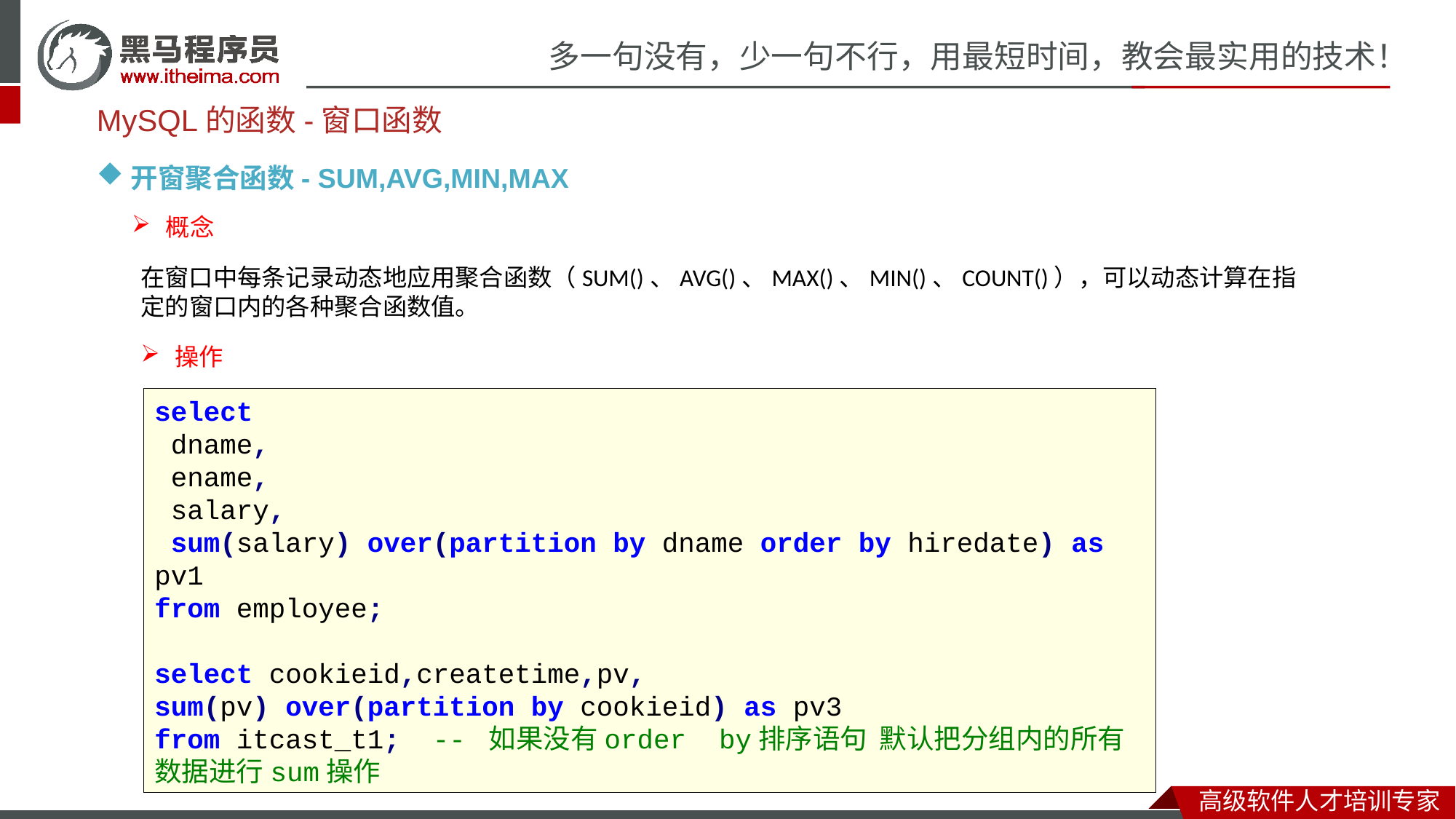

MySQL的函数-窗口函数
开窗聚合函数- SUM,AVG,MIN,MAX
概念
在窗口中每条记录动态地应用聚合函数（SUM()、AVG()、MAX()、MIN()、COUNT()），可以动态计算在指定的窗口内的各种聚合函数值。
操作
select
 dname,
 ename,
 salary,
 sum(salary) over(partition by dname order by hiredate) as pv1
from employee;

select cookieid,createtime,pv,
sum(pv) over(partition by cookieid) as pv3
from itcast_t1;  -- 如果没有order  by排序语句  默认把分组内的所有数据进行sum操作